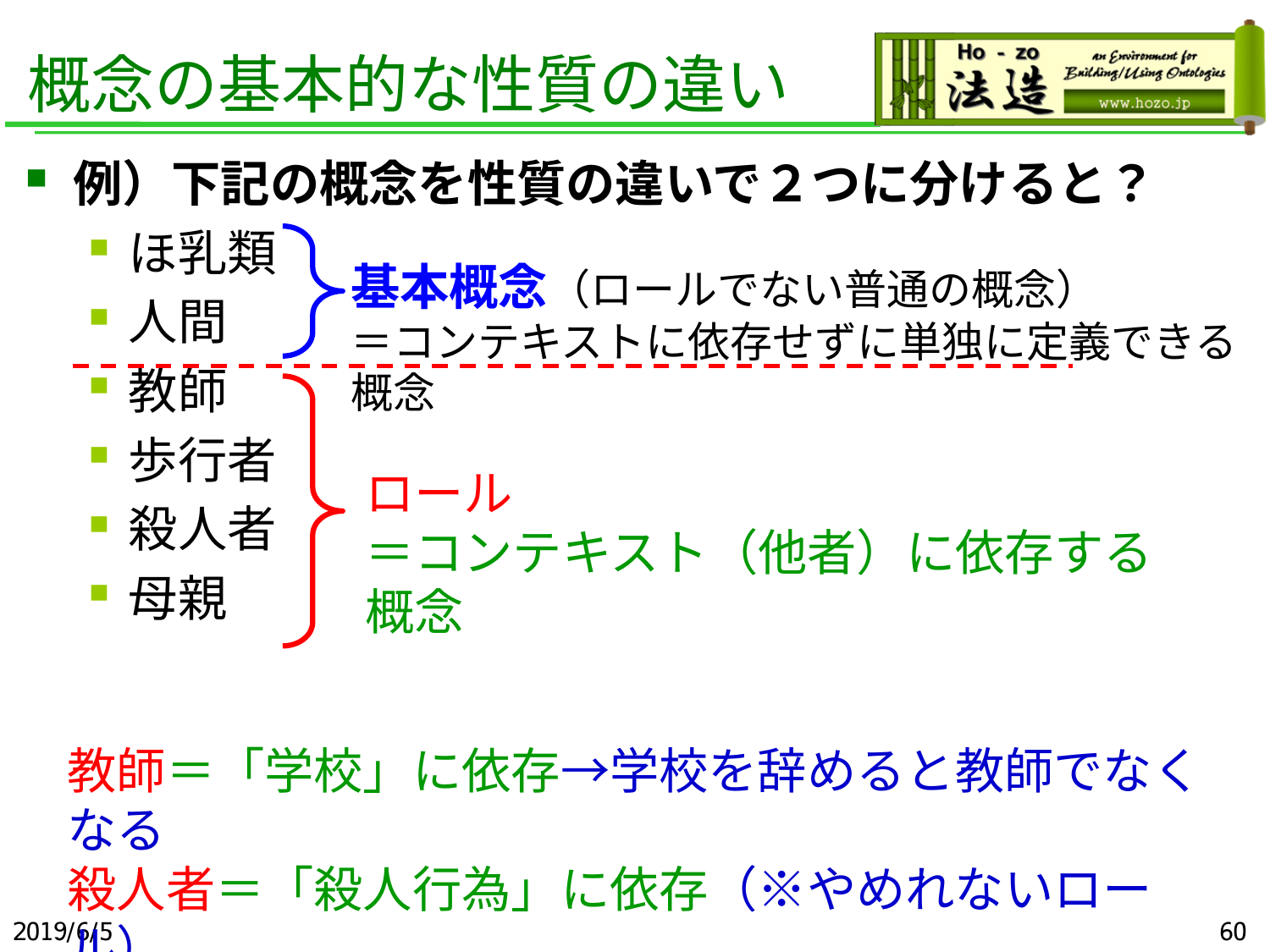

# 概念の基本的な性質の違い
例）下記の概念を性質の違いで２つに分けると？
ほ乳類
人間
教師
歩行者
殺人者
母親

基本概念（ロールでない普通の概念）
＝コンテキストに依存せずに単独に定義できる概念

ロール
＝コンテキスト（他者）に依存する概念
教師＝「学校」に依存→学校を辞めると教師でなくなる
殺人者＝「殺人行為」に依存（※やめれないロール）
2019/6/5
60